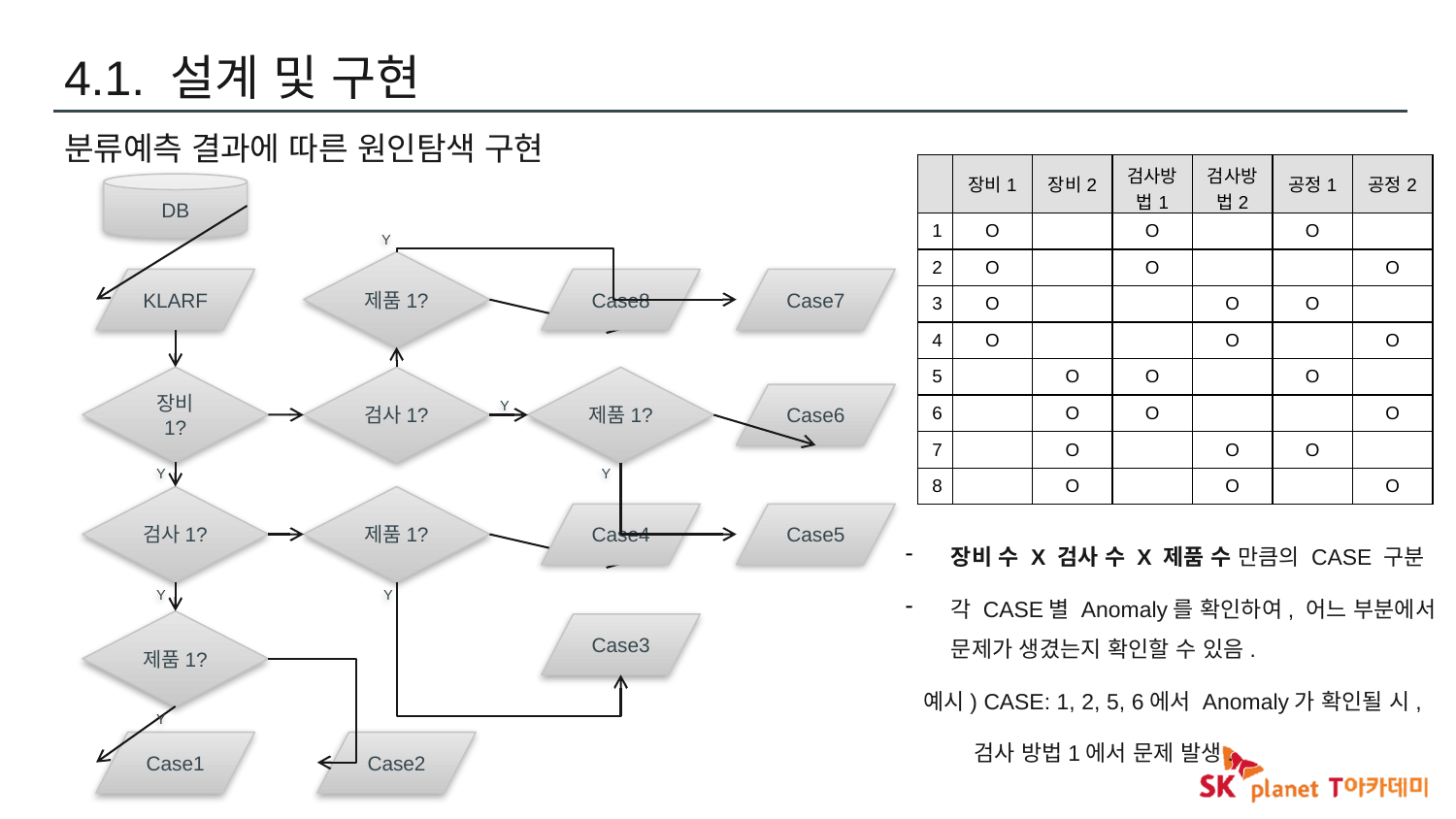

# 4.1. 설계 및 구현
분류예측 결과에 따른 원인탐색 구현
|  | 장비1 | 장비2 | 검사방법1 | 검사방법2 | 공정1 | 공정2 |
| --- | --- | --- | --- | --- | --- | --- |
| 1 | O |  | O |  | O |  |
| 2 | O |  | O |  |  | O |
| 3 | O |  |  | O | O |  |
| 4 | O |  |  | O |  | O |
| 5 |  | O | O |  | O |  |
| 6 |  | O | O |  |  | O |
| 7 |  | O |  | O | O |  |
| 8 |  | O |  | O |  | O |
DB
Y
제품1?
KLARF
Case8
Case7
장비 1?
검사1?
제품1?
Case6
Y
Y
Y
검사1?
제품1?
Case4
Case5
장비 수 X 검사 수 X 제품 수 만큼의 CASE 구분
각 CASE별 Anomaly를 확인하여, 어느 부분에서 문제가 생겼는지 확인할 수 있음.
  예시) CASE: 1, 2, 5, 6에서 Anomaly가 확인될 시,
          검사 방법1에서 문제 발생.
Y
Y
제품1?
Case3
Y
Case2
Case1